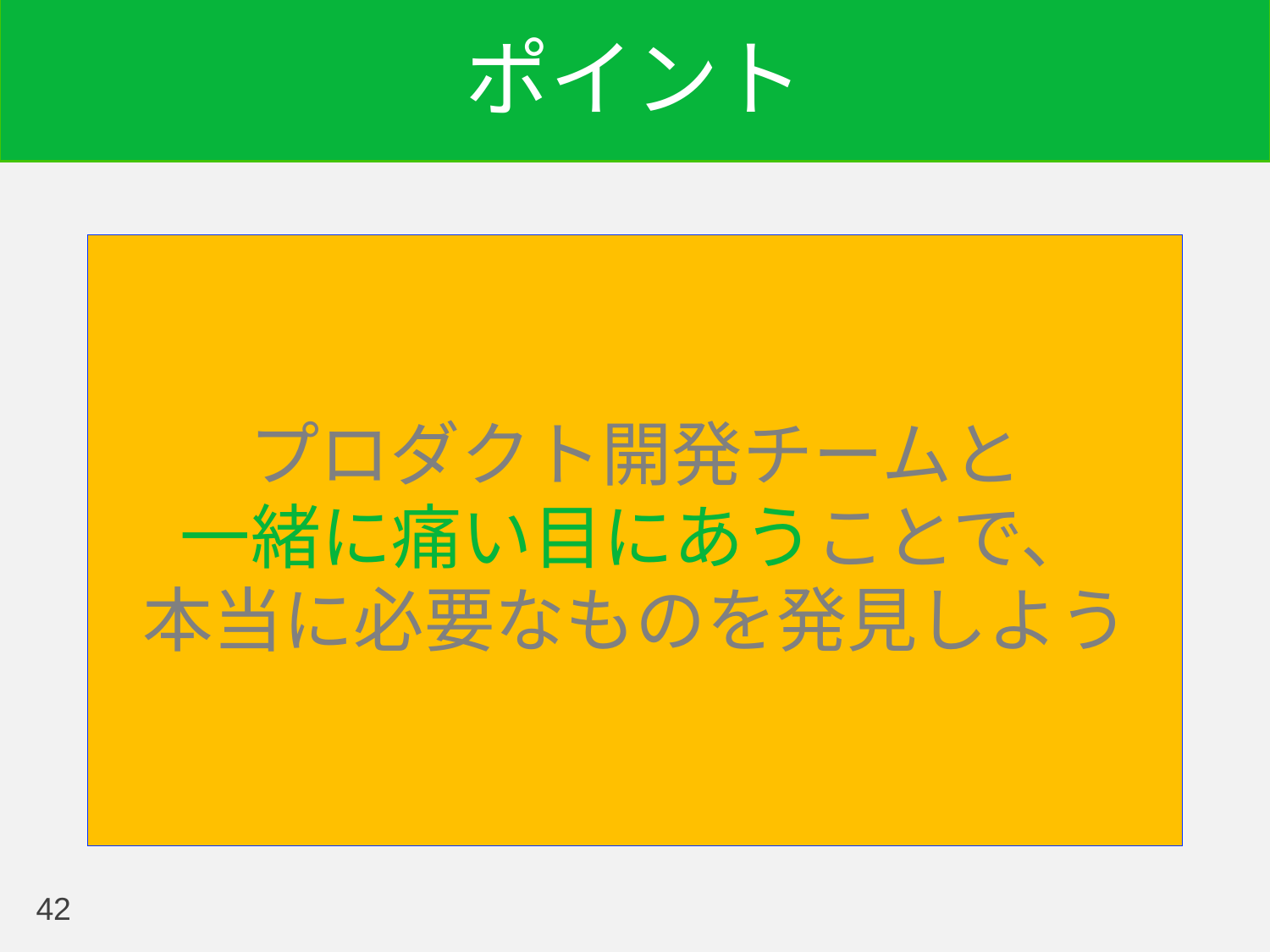

# ポイント
プロダクト開発チームと
一緒に痛い目にあうことで、
本当に必要なものを発見しよう
42